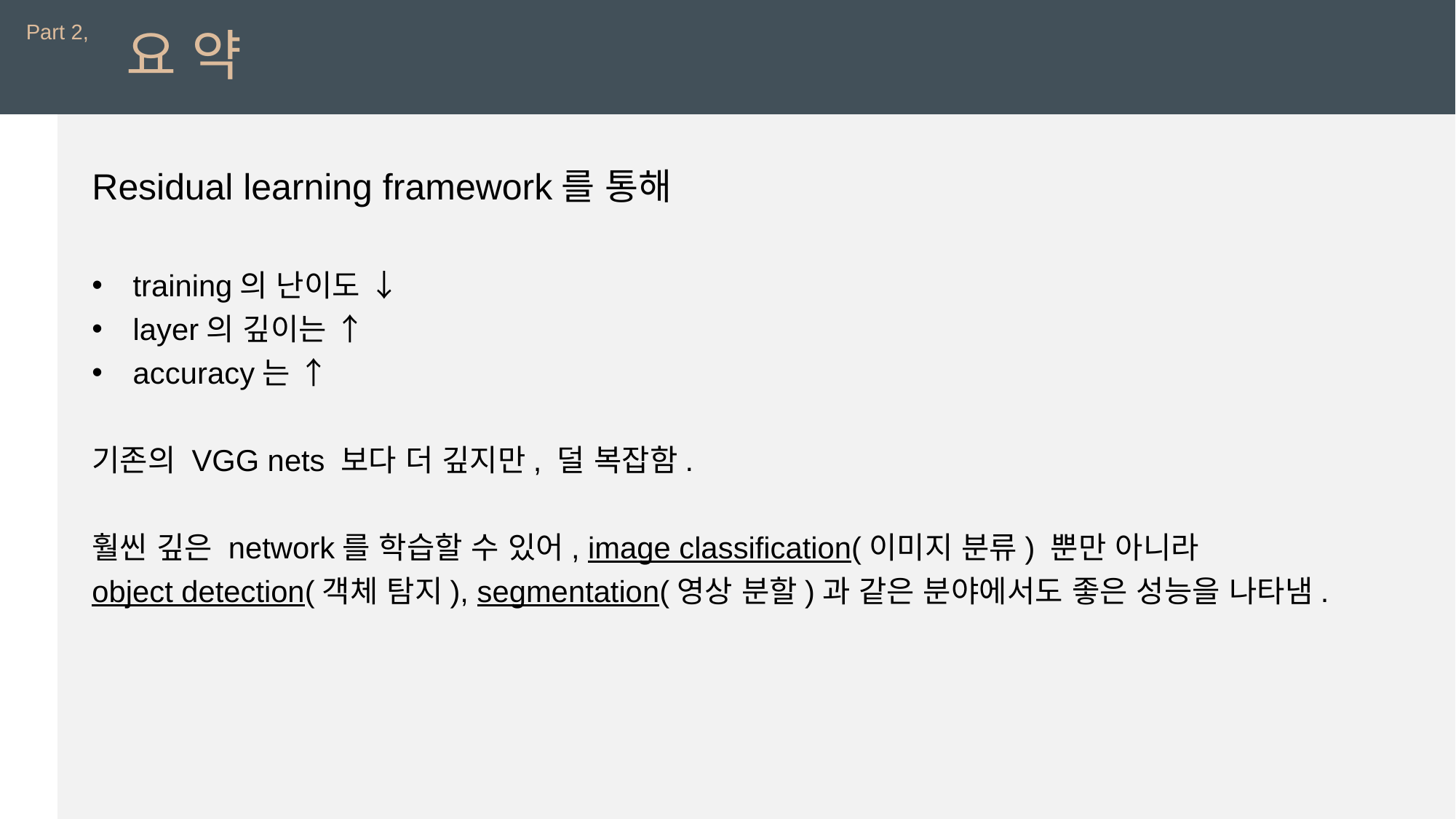

Part 2,
요 약

Residual learning framework를 통해

training의 난이도 ↓
layer의 깊이는 ↑
accuracy는 ↑

기존의 VGG nets 보다 더 깊지만, 덜 복잡함.

훨씬 깊은 network를 학습할 수 있어, image classification(이미지 분류) 뿐만 아니라
object detection(객체 탐지), segmentation(영상 분할)과 같은 분야에서도 좋은 성능을 나타냄.